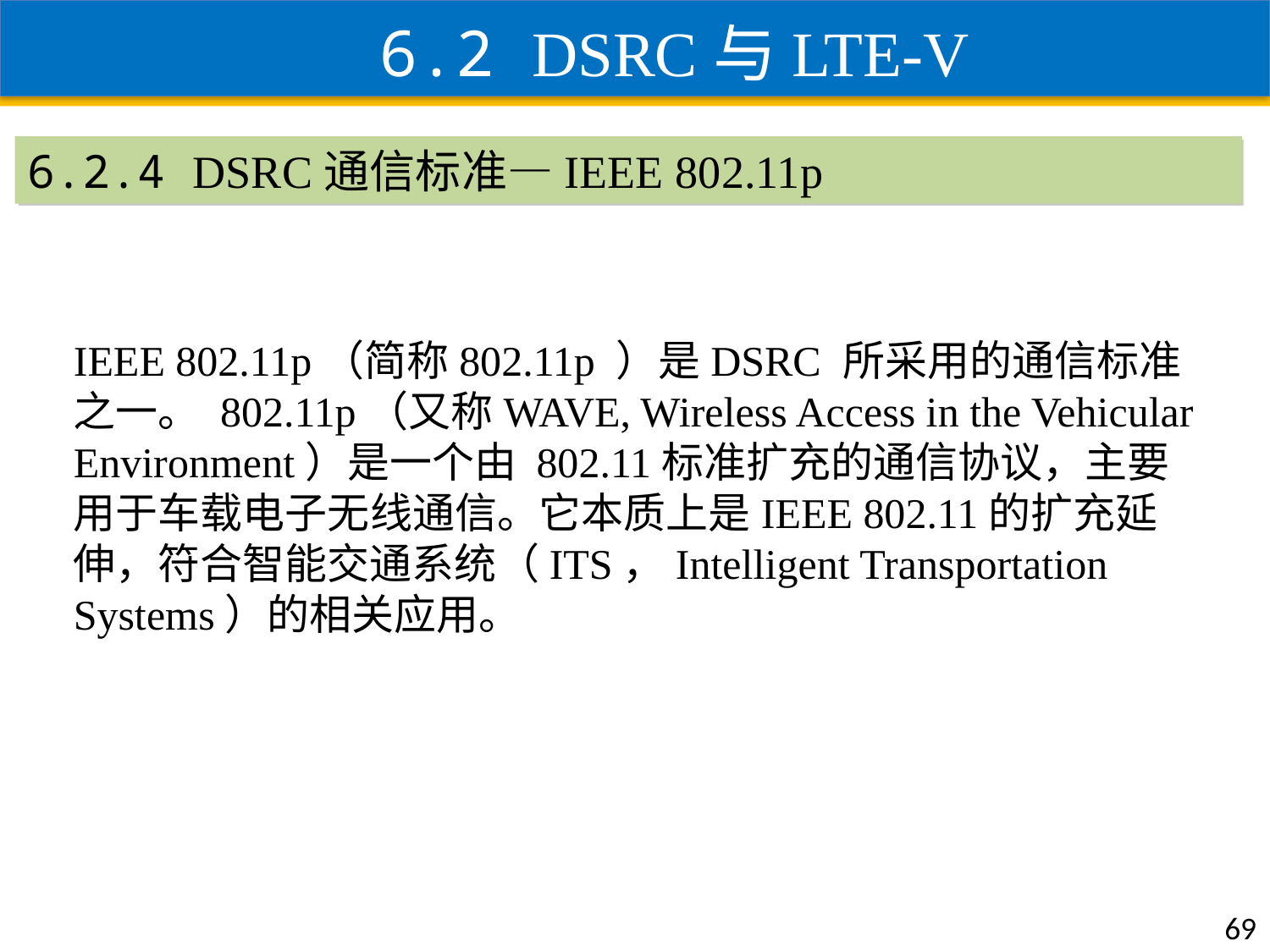

6.2 DSRC与LTE-V
6.2.4 DSRC通信标准—IEEE 802.11p

IEEE 802.11p（简称802.11p ）是DSRC 所采用的通信标准之一。 802.11p（又称WAVE, Wireless Access in the Vehicular Environment）是一个由 802.11标准扩充的通信协议，主要用于车载电子无线通信。它本质上是IEEE 802.11的扩充延伸，符合智能交通系统（ITS，Intelligent Transportation Systems）的相关应用。
69